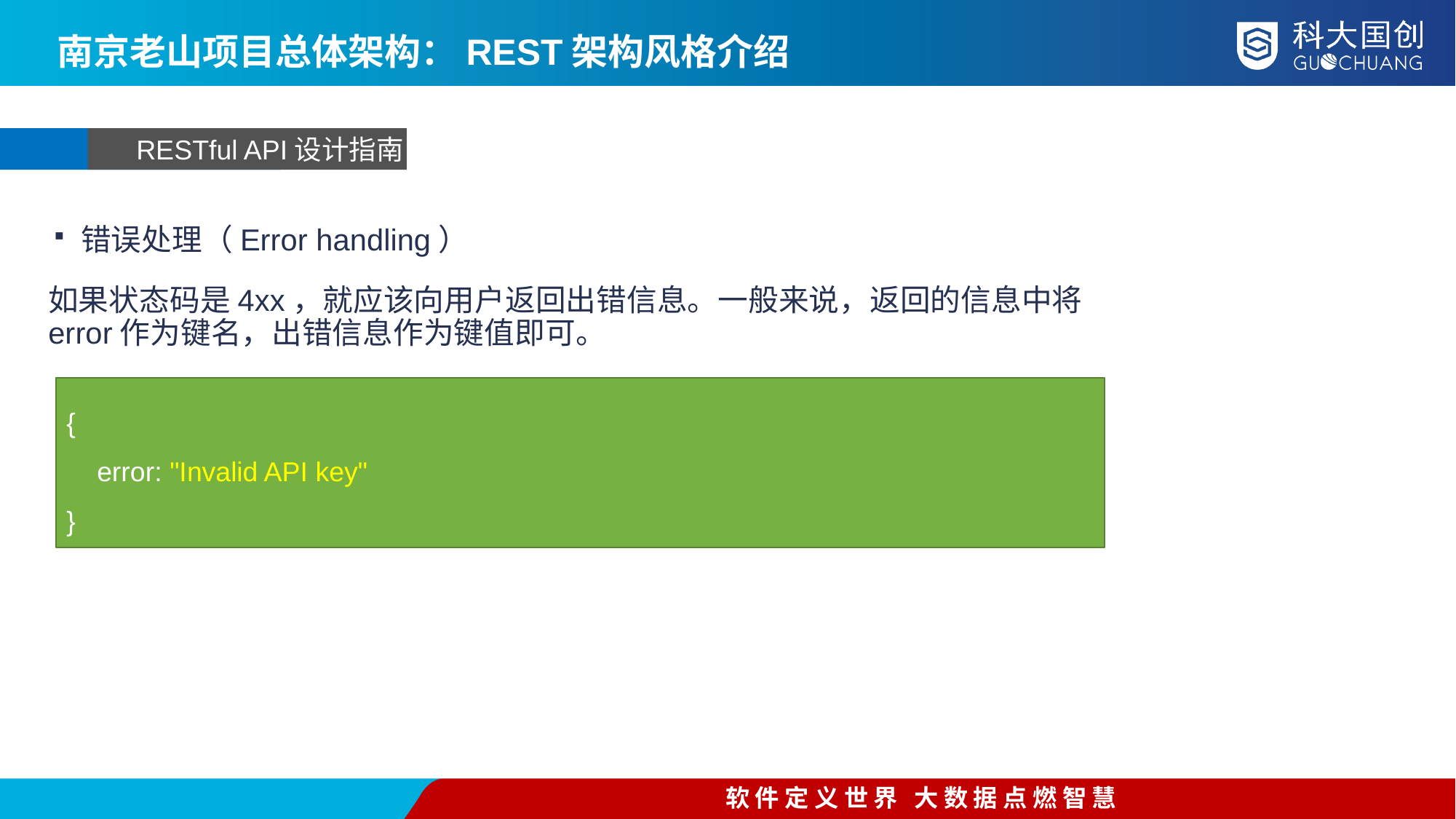

南京老山项目总体架构：REST架构风格介绍
RESTful API设计指南

错误处理（Error handling）
如果状态码是4xx，就应该向用户返回出错信息。一般来说，返回的信息中将error作为键名，出错信息作为键值即可。

{
    error: "Invalid API key"
}